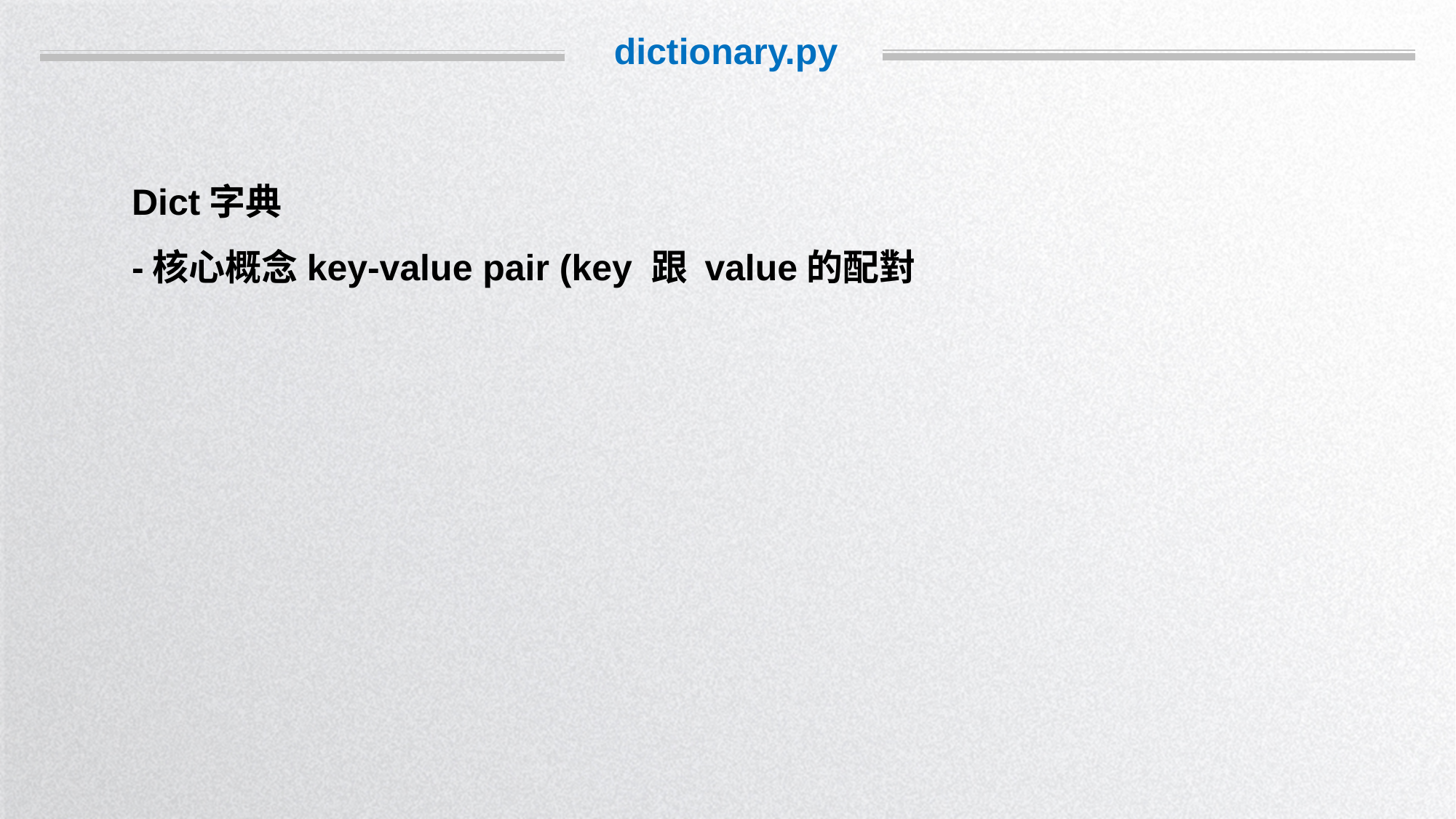

dictionary.py
Dict字典
-核心概念key-value pair (key 跟 value的配對